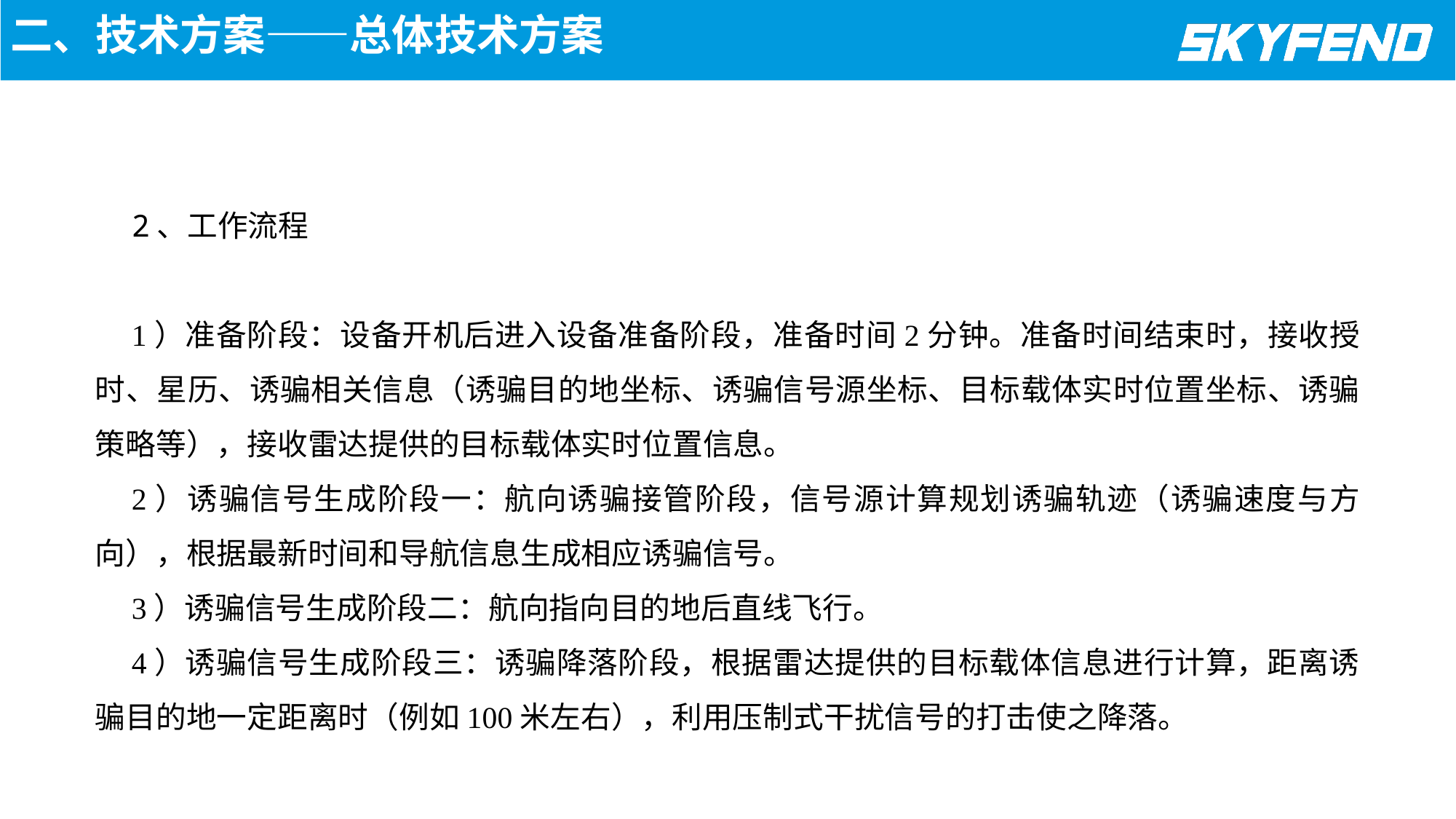

二、技术方案——总体技术方案
2、工作流程

1）准备阶段：设备开机后进入设备准备阶段，准备时间2分钟。准备时间结束时，接收授时、星历、诱骗相关信息（诱骗目的地坐标、诱骗信号源坐标、目标载体实时位置坐标、诱骗策略等），接收雷达提供的目标载体实时位置信息。
2）诱骗信号生成阶段一：航向诱骗接管阶段，信号源计算规划诱骗轨迹（诱骗速度与方向），根据最新时间和导航信息生成相应诱骗信号。
3）诱骗信号生成阶段二：航向指向目的地后直线飞行。
4）诱骗信号生成阶段三：诱骗降落阶段，根据雷达提供的目标载体信息进行计算，距离诱骗目的地一定距离时（例如100米左右），利用压制式干扰信号的打击使之降落。